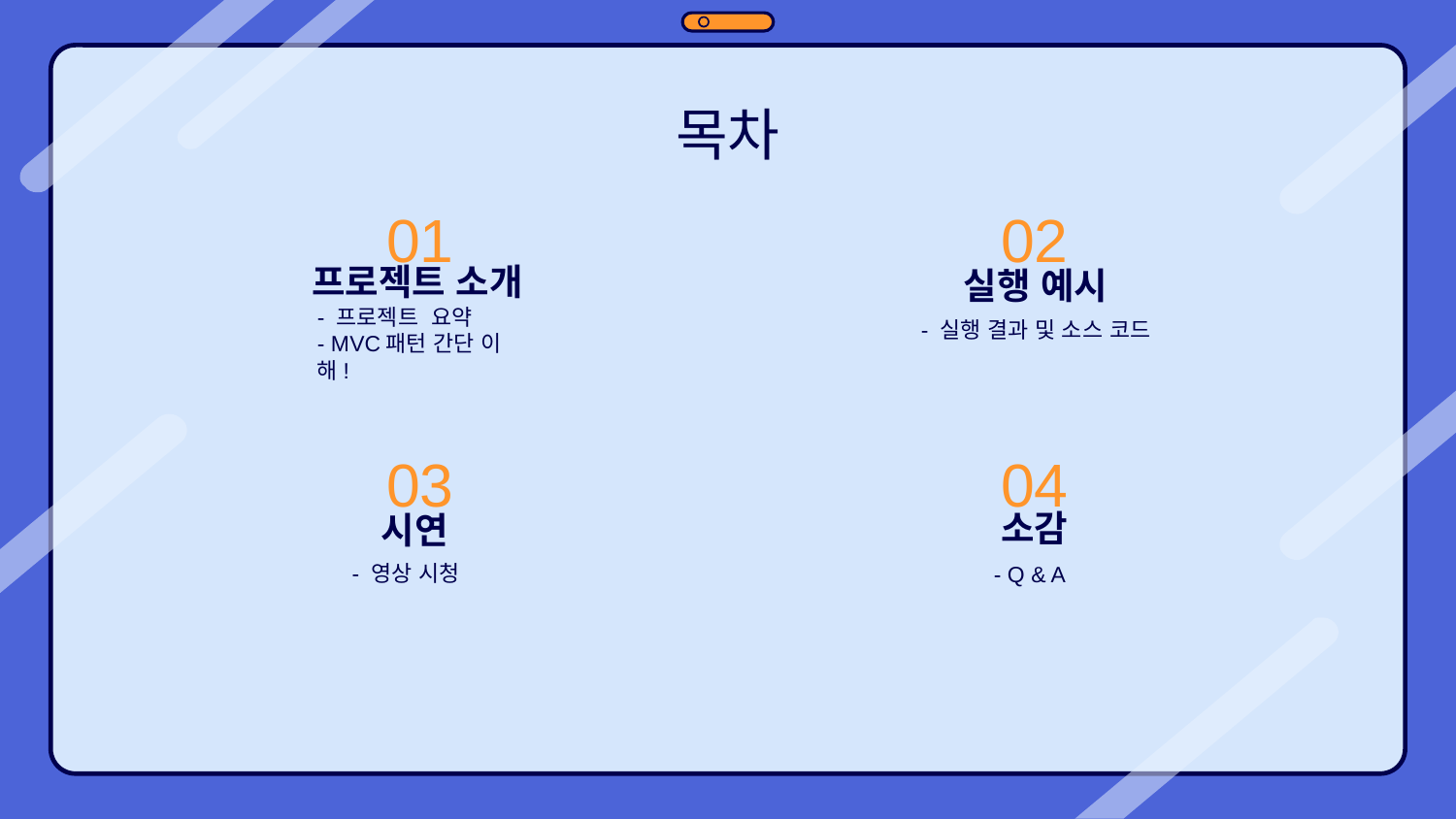

목차
# 01
02
프로젝트 소개
실행 예시
- 프로젝트  요약
- MVC패턴 간단 이해!
- 실행 결과 및 소스 코드
03
04
소감
시연
- 영상 시청
- Q & A